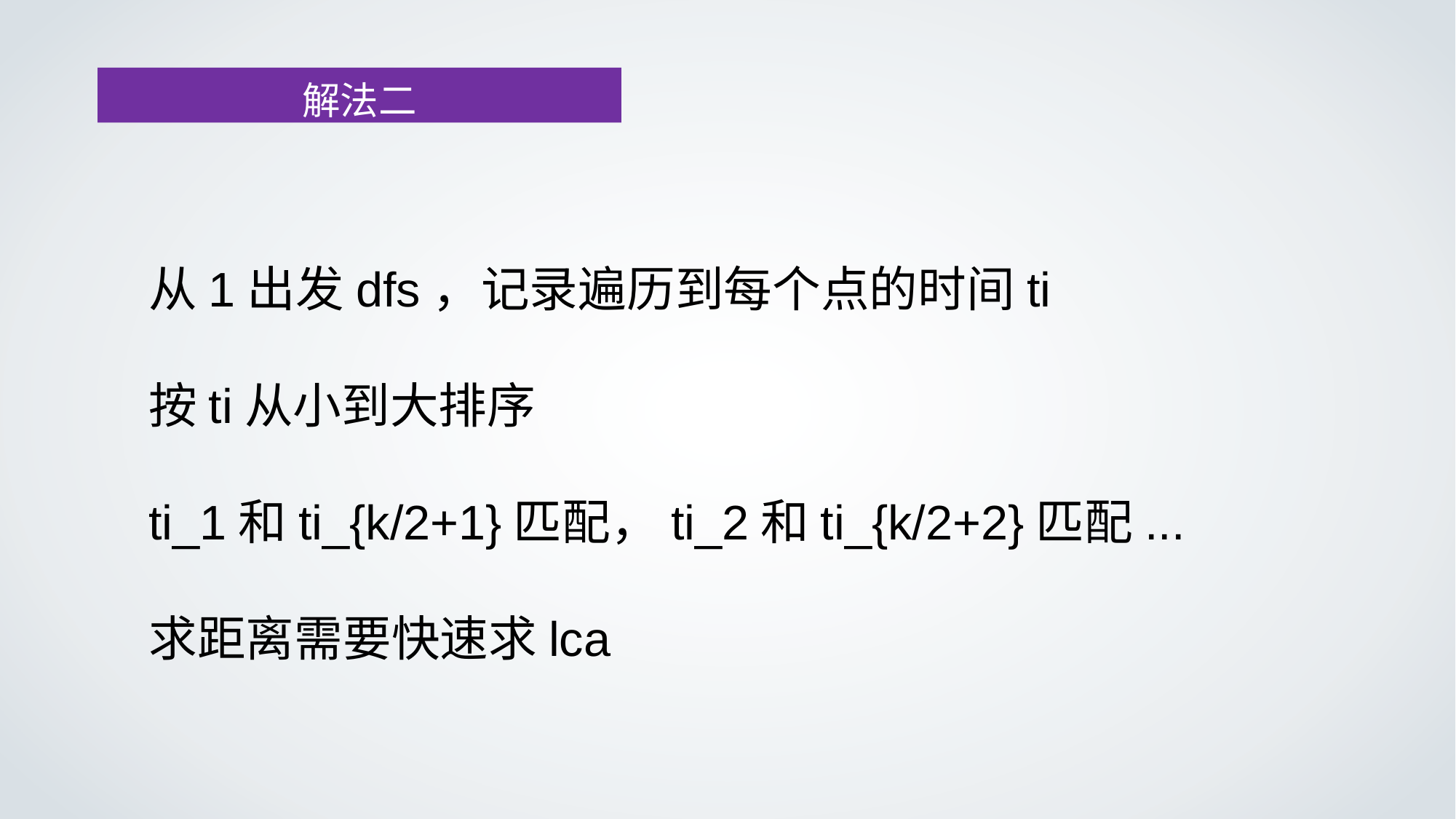

#
解法二
从1出发dfs，记录遍历到每个点的时间ti

按ti从小到大排序

ti_1和ti_{k/2+1}匹配，ti_2和ti_{k/2+2}匹配...

求距离需要快速求lca